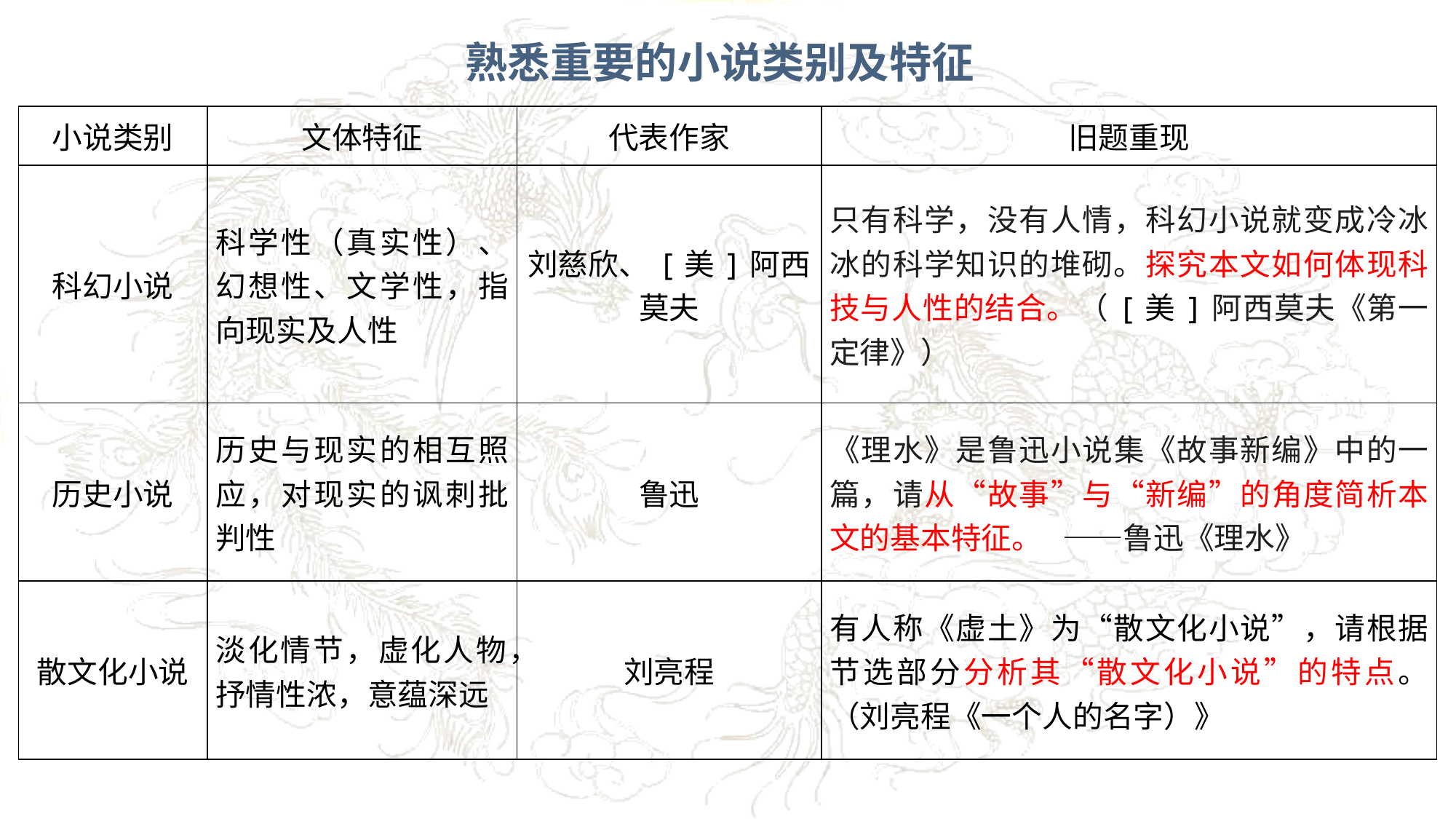

熟悉重要的小说类别及特征

| 小说类别 | 文体特征 | 代表作家 | 旧题重现 |
| --- | --- | --- | --- |
| 科幻小说 | 科学性（真实性）、幻想性、文学性，指向现实及人性 | 刘慈欣、[美]阿西莫夫 | 只有科学，没有人情，科幻小说就变成冷冰冰的科学知识的堆砌。探究本文如何体现科技与人性的结合。（[美]阿西莫夫《第一定律》） |
| 历史小说 | 历史与现实的相互照应，对现实的讽刺批判性 | 鲁迅 | 《理水》是鲁迅小说集《故事新编》中的一篇，请从“故事”与“新编”的角度简析本文的基本特征。 ——鲁迅《理水》 |
| 散文化小说 | 淡化情节，虚化人物，抒情性浓，意蕴深远 | 刘亮程 | 有人称《虚土》为“散文化小说”，请根据节选部分分析其“散文化小说”的特点。（刘亮程《一个人的名字）》 |